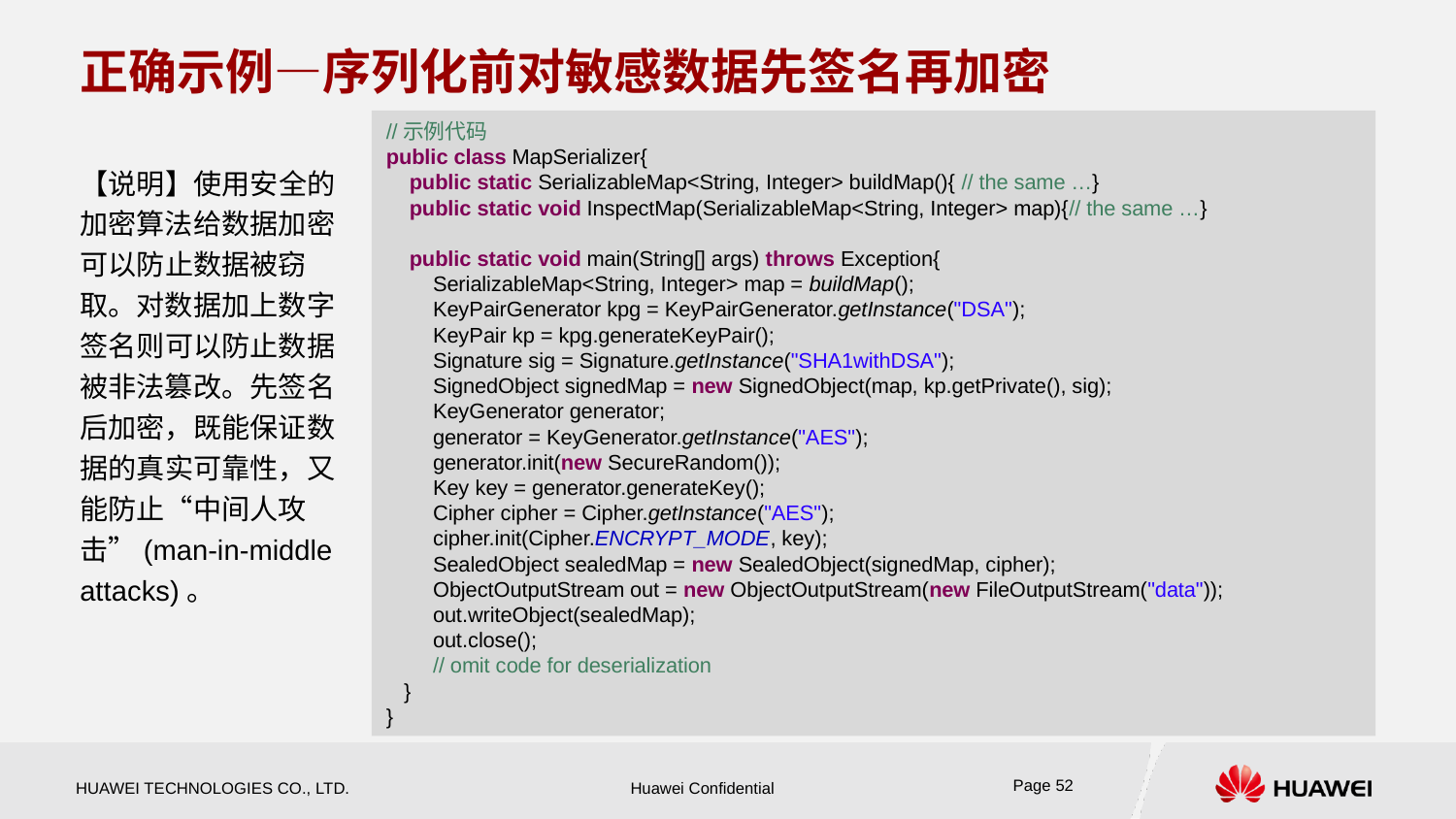

# 正确示例—序列化前对敏感数据先签名再加密
//示例代码
public class MapSerializer{
    public static SerializableMap<String, Integer> buildMap(){ // the same …}
    public static void InspectMap(SerializableMap<String, Integer> map){// the same …}

    public static void main(String[] args) throws Exception{
        SerializableMap<String, Integer> map = buildMap();
        KeyPairGenerator kpg = KeyPairGenerator.getInstance("DSA");
        KeyPair kp = kpg.generateKeyPair();
        Signature sig = Signature.getInstance("SHA1withDSA");
        SignedObject signedMap = new SignedObject(map, kp.getPrivate(), sig);
        KeyGenerator generator;
        generator = KeyGenerator.getInstance("AES");
        generator.init(new SecureRandom());
        Key key = generator.generateKey();
        Cipher cipher = Cipher.getInstance("AES");
        cipher.init(Cipher.ENCRYPT_MODE, key);
        SealedObject sealedMap = new SealedObject(signedMap, cipher);
        ObjectOutputStream out = new ObjectOutputStream(new FileOutputStream("data"));
        out.writeObject(sealedMap);
        out.close();
        // omit code for deserialization
   }
}
【说明】使用安全的加密算法给数据加密可以防止数据被窃取。对数据加上数字签名则可以防止数据被非法篡改。先签名后加密，既能保证数据的真实可靠性，又能防止“中间人攻击”(man-in-middle attacks)。